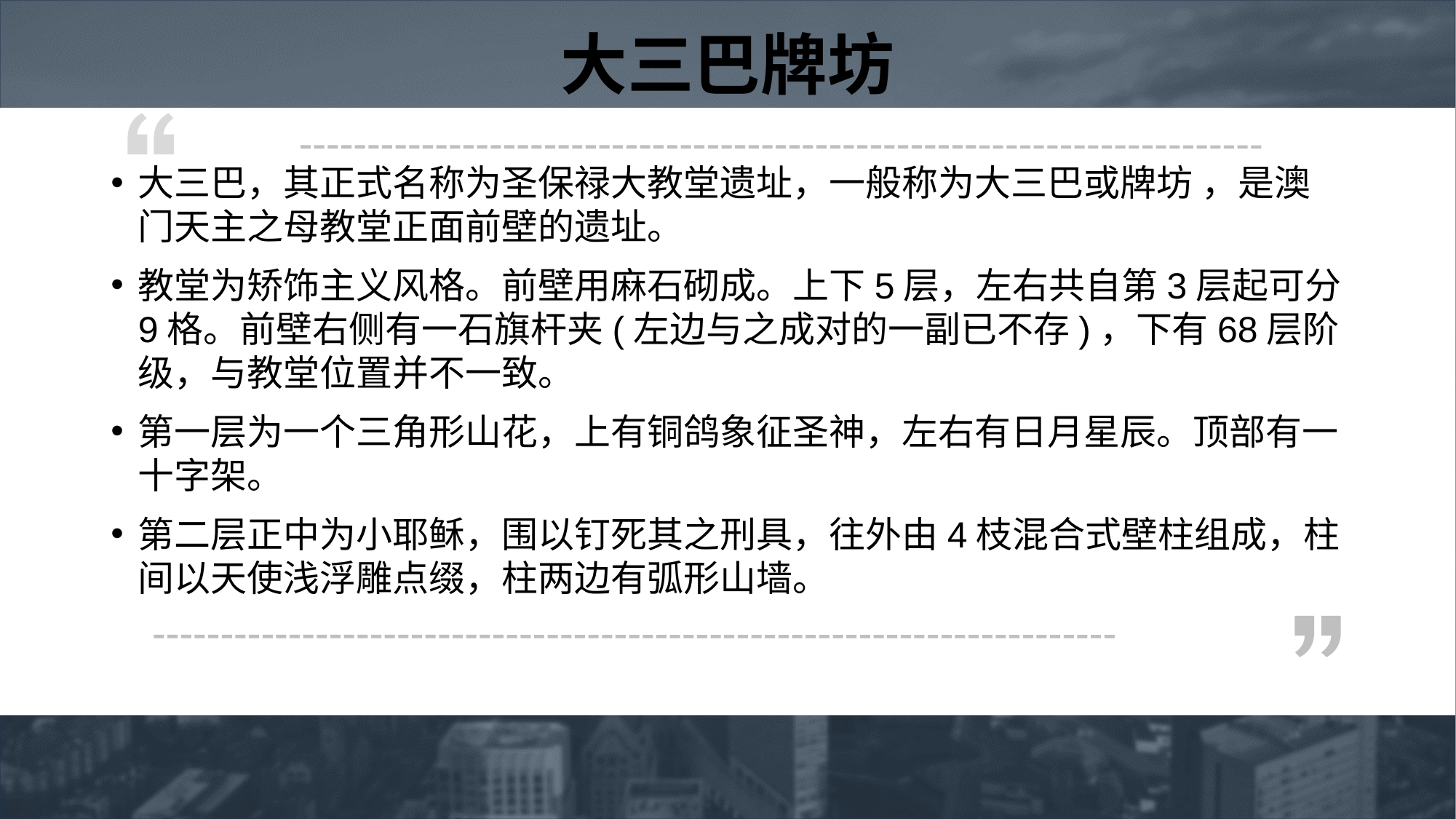

# 大三巴牌坊

大三巴，其正式名称为圣保禄大教堂遗址，一般称为大三巴或牌坊 ，是澳门天主之母教堂正面前壁的遗址。
教堂为矫饰主义风格。前壁用麻石砌成。上下5层，左右共自第3层起可分9格。前壁右侧有一石旗杆夹(左边与之成对的一副已不存)，下有68层阶级，与教堂位置并不一致。
第一层为一个三角形山花，上有铜鸽象征圣神，左右有日月星辰。顶部有一十字架。
第二层正中为小耶稣，围以钉死其之刑具，往外由4枝混合式壁柱组成，柱间以天使浅浮雕点缀，柱两边有弧形山墙。